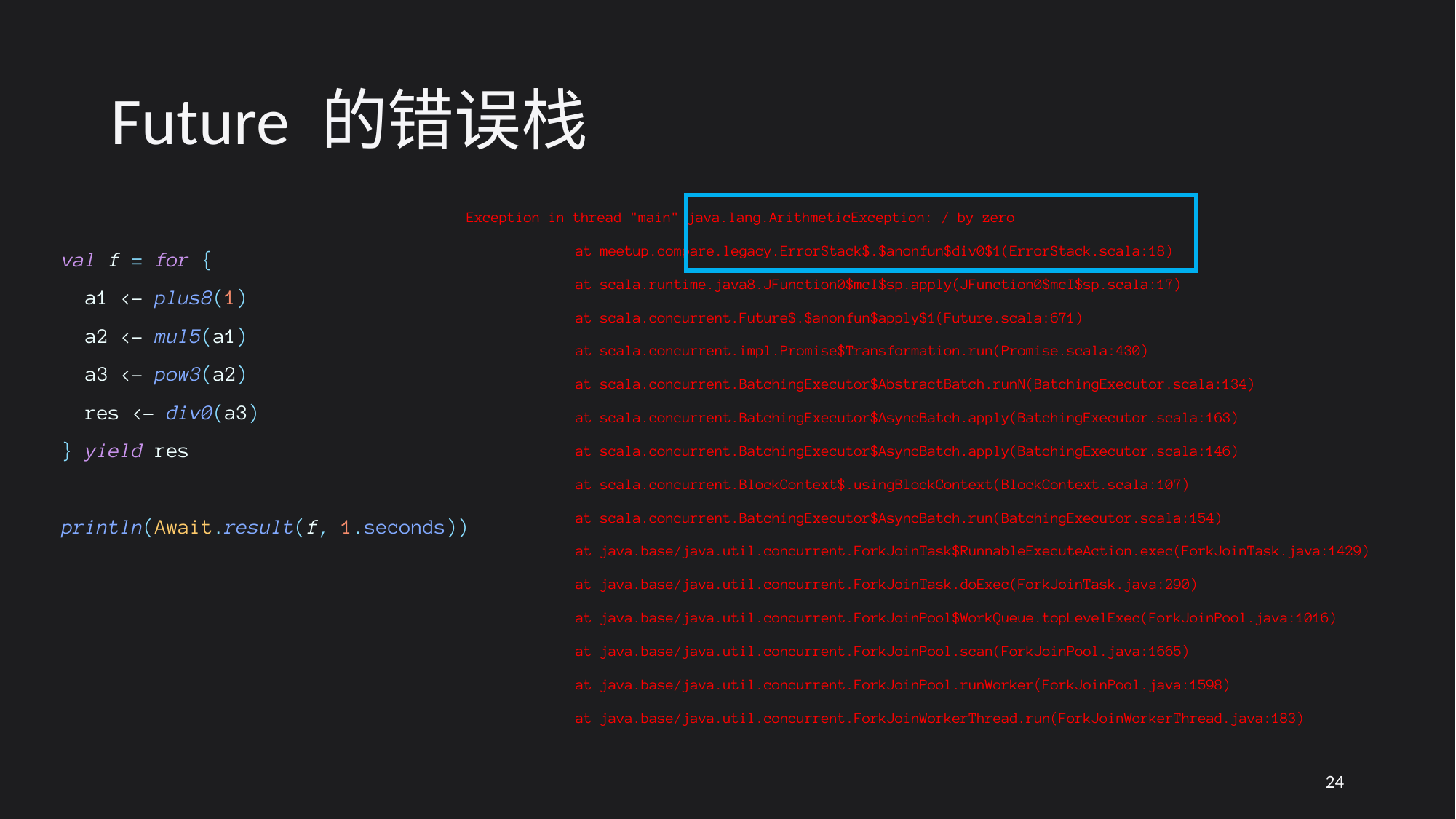

# Future 的错误栈

Exception in thread "main" java.lang.ArithmeticException: / by zero
	at meetup.compare.legacy.ErrorStack$.$anonfun$div0$1(ErrorStack.scala:18)
	at scala.runtime.java8.JFunction0$mcI$sp.apply(JFunction0$mcI$sp.scala:17)
	at scala.concurrent.Future$.$anonfun$apply$1(Future.scala:671)
	at scala.concurrent.impl.Promise$Transformation.run(Promise.scala:430)
	at scala.concurrent.BatchingExecutor$AbstractBatch.runN(BatchingExecutor.scala:134)
	at scala.concurrent.BatchingExecutor$AsyncBatch.apply(BatchingExecutor.scala:163)
	at scala.concurrent.BatchingExecutor$AsyncBatch.apply(BatchingExecutor.scala:146)
	at scala.concurrent.BlockContext$.usingBlockContext(BlockContext.scala:107)
	at scala.concurrent.BatchingExecutor$AsyncBatch.run(BatchingExecutor.scala:154)
	at java.base/java.util.concurrent.ForkJoinTask$RunnableExecuteAction.exec(ForkJoinTask.java:1429)
	at java.base/java.util.concurrent.ForkJoinTask.doExec(ForkJoinTask.java:290)
	at java.base/java.util.concurrent.ForkJoinPool$WorkQueue.topLevelExec(ForkJoinPool.java:1016)
	at java.base/java.util.concurrent.ForkJoinPool.scan(ForkJoinPool.java:1665)
	at java.base/java.util.concurrent.ForkJoinPool.runWorker(ForkJoinPool.java:1598)
	at java.base/java.util.concurrent.ForkJoinWorkerThread.run(ForkJoinWorkerThread.java:183)
val f = for {
  a1 <- plus8(1)
  a2 <- mul5(a1)
  a3 <- pow3(a2)
  res <- div0(a3)
} yield res
println(Await.result(f, 1.seconds))
24